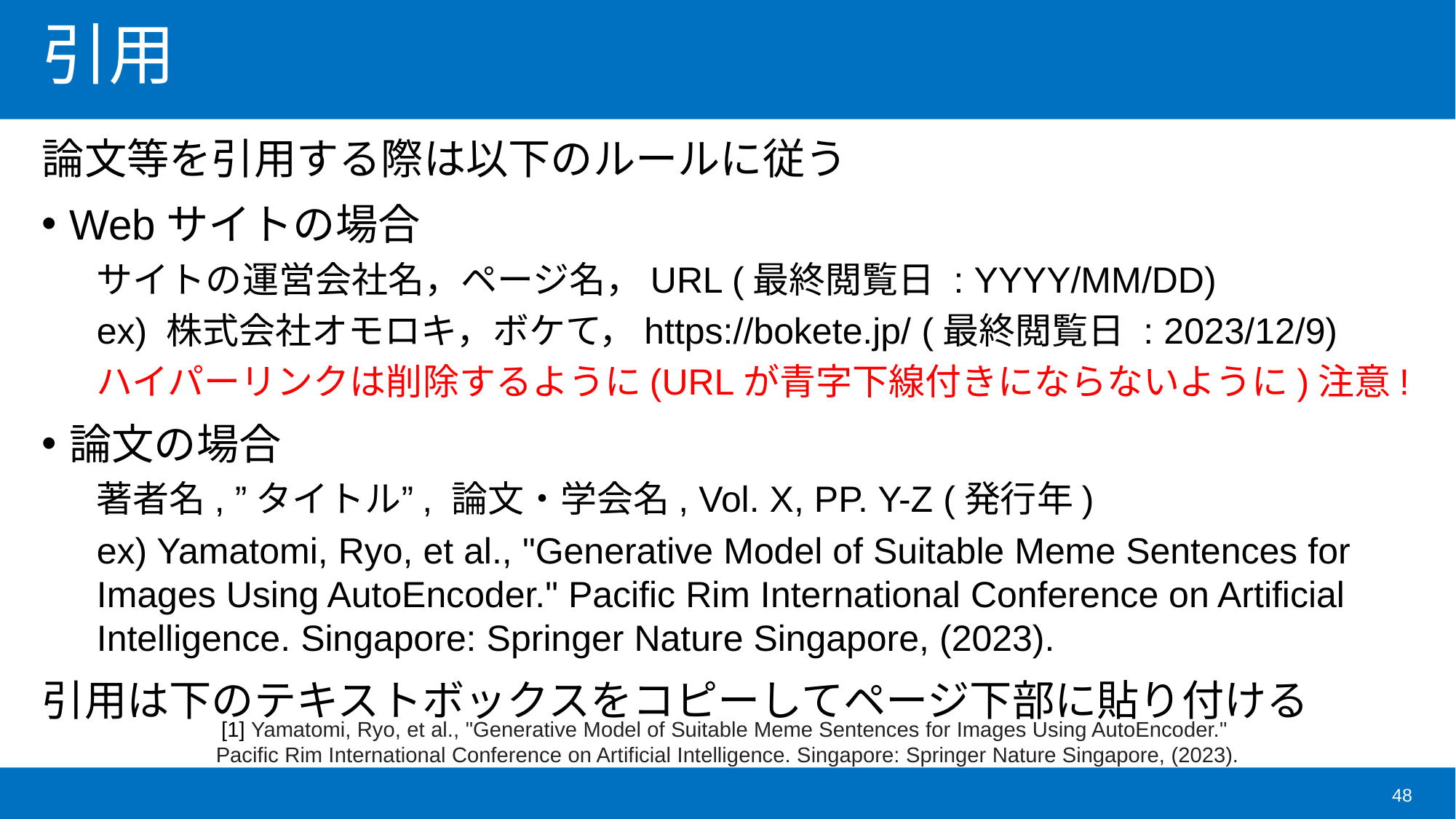

# 引用
論文等を引用する際は以下のルールに従う
Webサイトの場合
サイトの運営会社名，ページ名，URL (最終閲覧日 : YYYY/MM/DD)
ex) 株式会社オモロキ，ボケて，https://bokete.jp/ (最終閲覧日 : 2023/12/9)
ハイパーリンクは削除するように(URLが青字下線付きにならないように)注意!
論文の場合
著者名, ”タイトル”, 論文・学会名, Vol. X, PP. Y-Z (発行年)
ex) Yamatomi, Ryo, et al., "Generative Model of Suitable Meme Sentences for Images Using AutoEncoder." Pacific Rim International Conference on Artificial Intelligence. Singapore: Springer Nature Singapore, (2023).
引用は下のテキストボックスをコピーしてページ下部に貼り付ける
[1] Yamatomi, Ryo, et al., "Generative Model of Suitable Meme Sentences for Images Using AutoEncoder."
Pacific Rim International Conference on Artificial Intelligence. Singapore: Springer Nature Singapore, (2023).
48